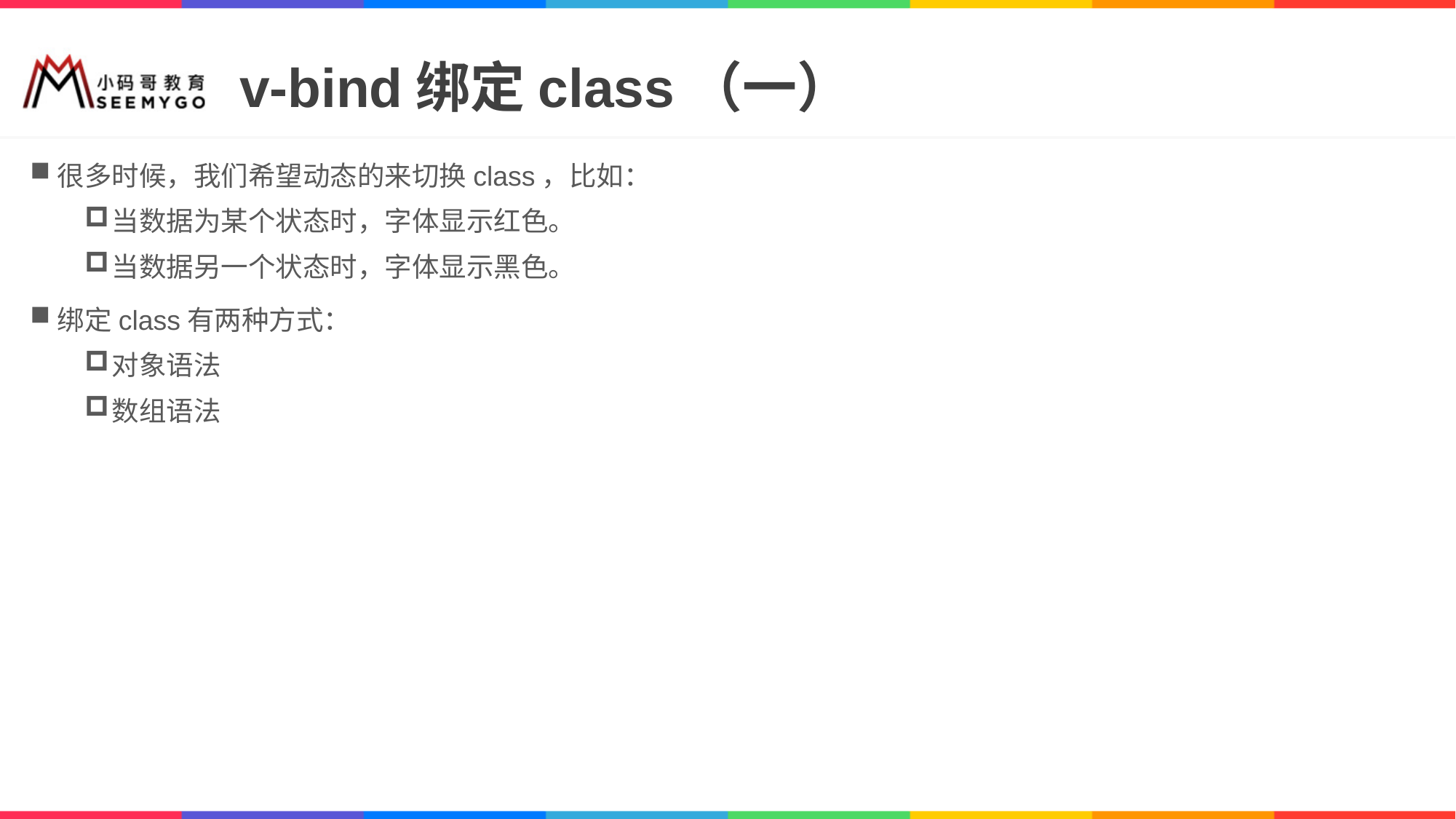

# v-bind绑定class（一）
很多时候，我们希望动态的来切换class，比如：
当数据为某个状态时，字体显示红色。
当数据另一个状态时，字体显示黑色。
绑定class有两种方式：
对象语法
数组语法